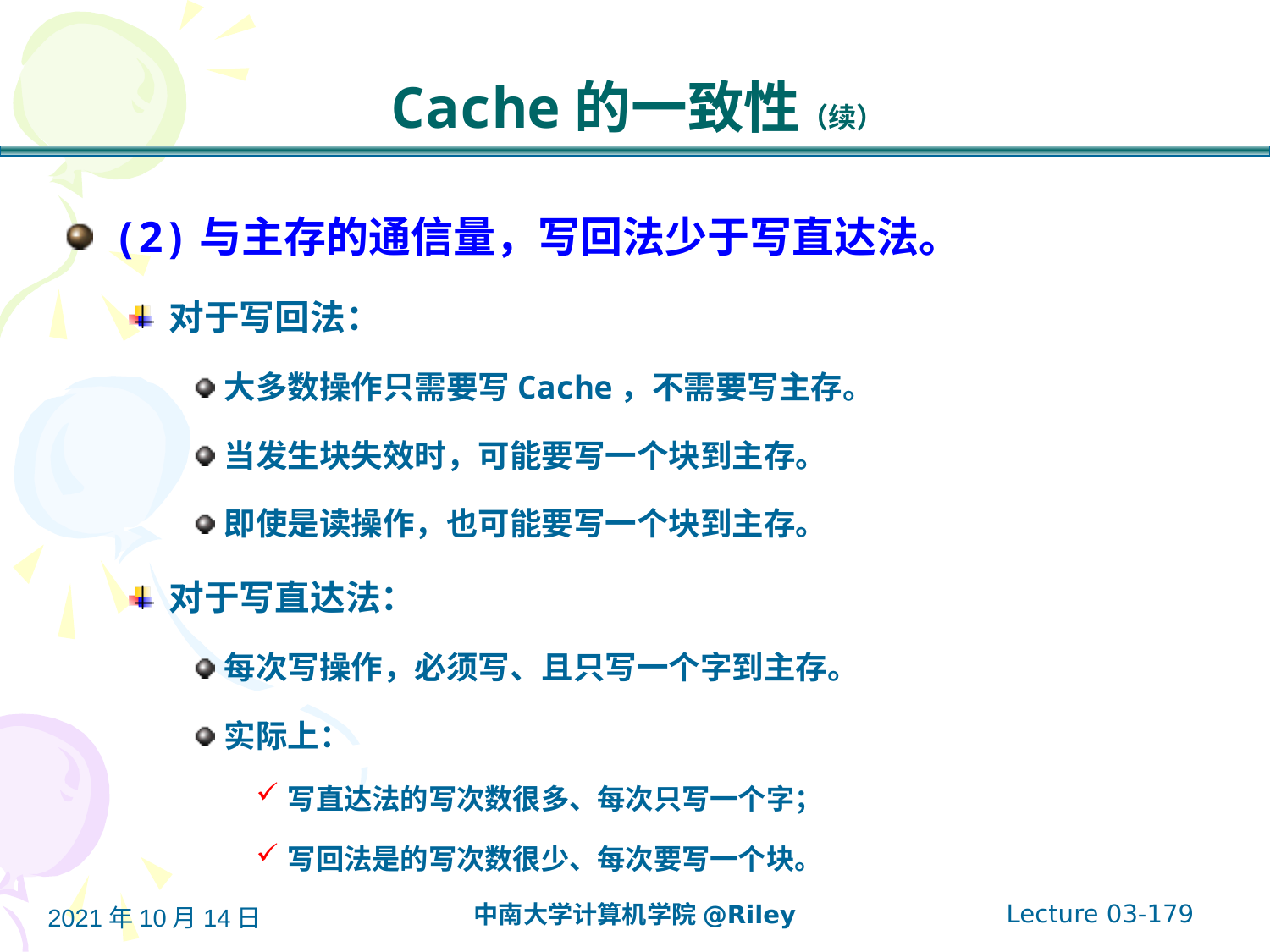

# Cache的一致性（续）
(2)与主存的通信量，写回法少于写直达法。
对于写回法：
大多数操作只需要写Cache，不需要写主存。
当发生块失效时，可能要写一个块到主存。
即使是读操作，也可能要写一个块到主存。
对于写直达法：
每次写操作，必须写、且只写一个字到主存。
实际上：
写直达法的写次数很多、每次只写一个字；
写回法是的写次数很少、每次要写一个块。
Lecture 03-179
中南大学计算机学院@Riley
2021年10月14日